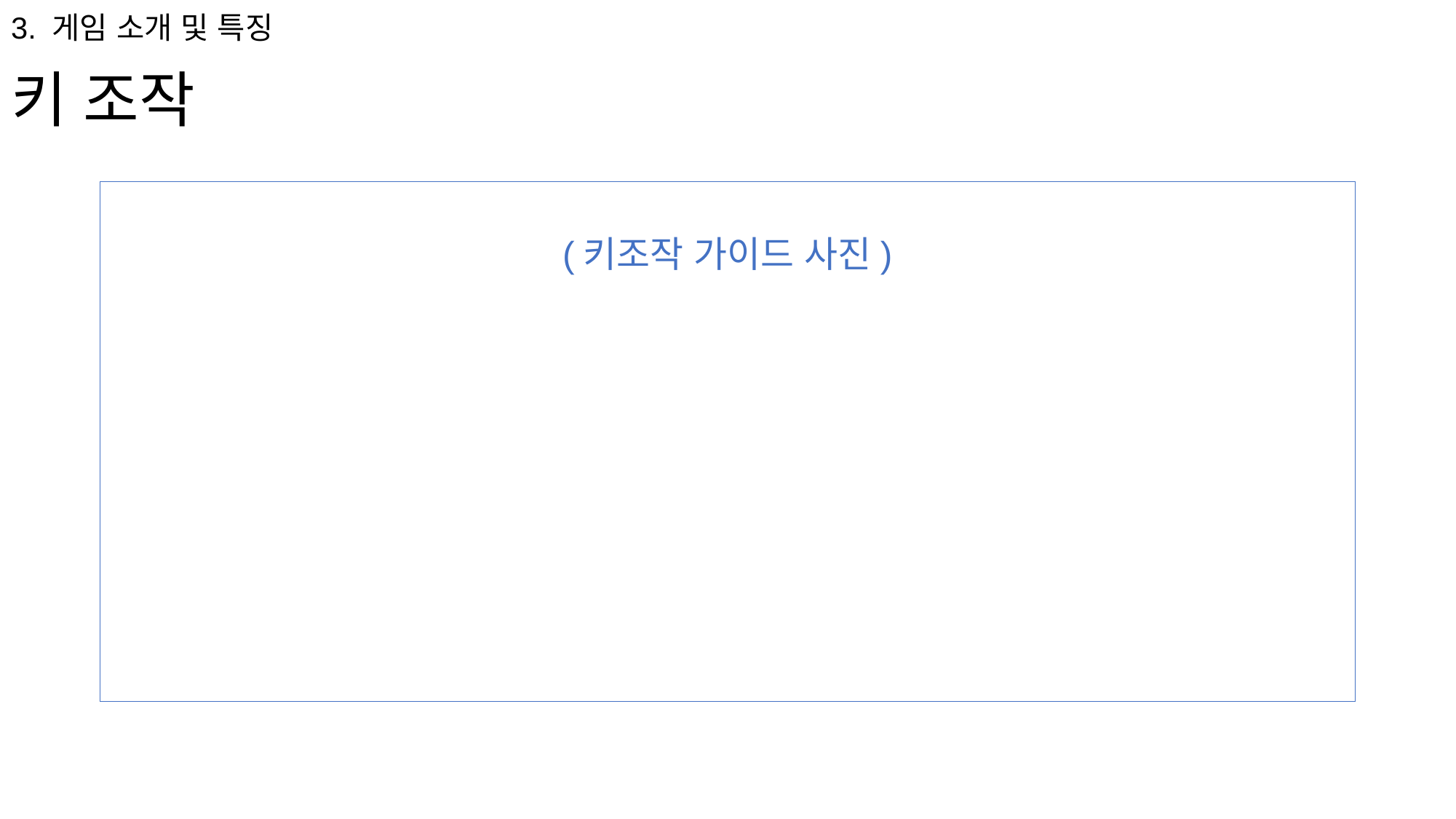

3. 게임 소개 및 특징
키 조작
(키조작 가이드 사진)